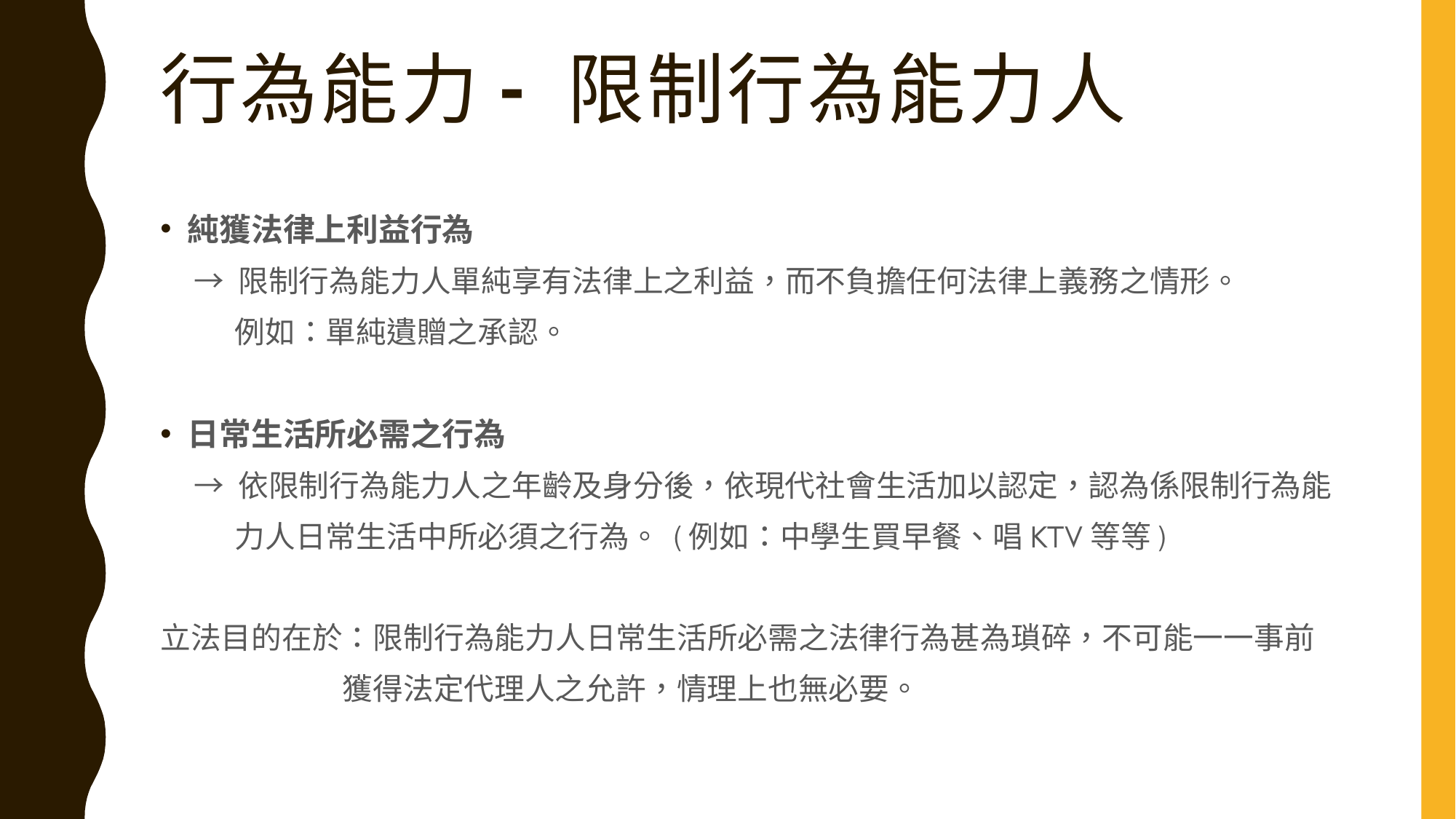

# 行為能力- 限制行為能力人
純獲法律上利益行為
     → 限制行為能力人單純享有法律上之利益，而不負擔任何法律上義務之情形。
          例如：單純遺贈之承認。

日常生活所必需之行為
     → 依限制行為能力人之年齡及身分後，依現代社會生活加以認定，認為係限制行為能
          力人日常生活中所必須之行為。 (例如：中學生買早餐、唱KTV等等)

立法目的在於：限制行為能力人日常生活所必需之法律行為甚為瑣碎，不可能一一事前
                          獲得法定代理人之允許，情理上也無必要。